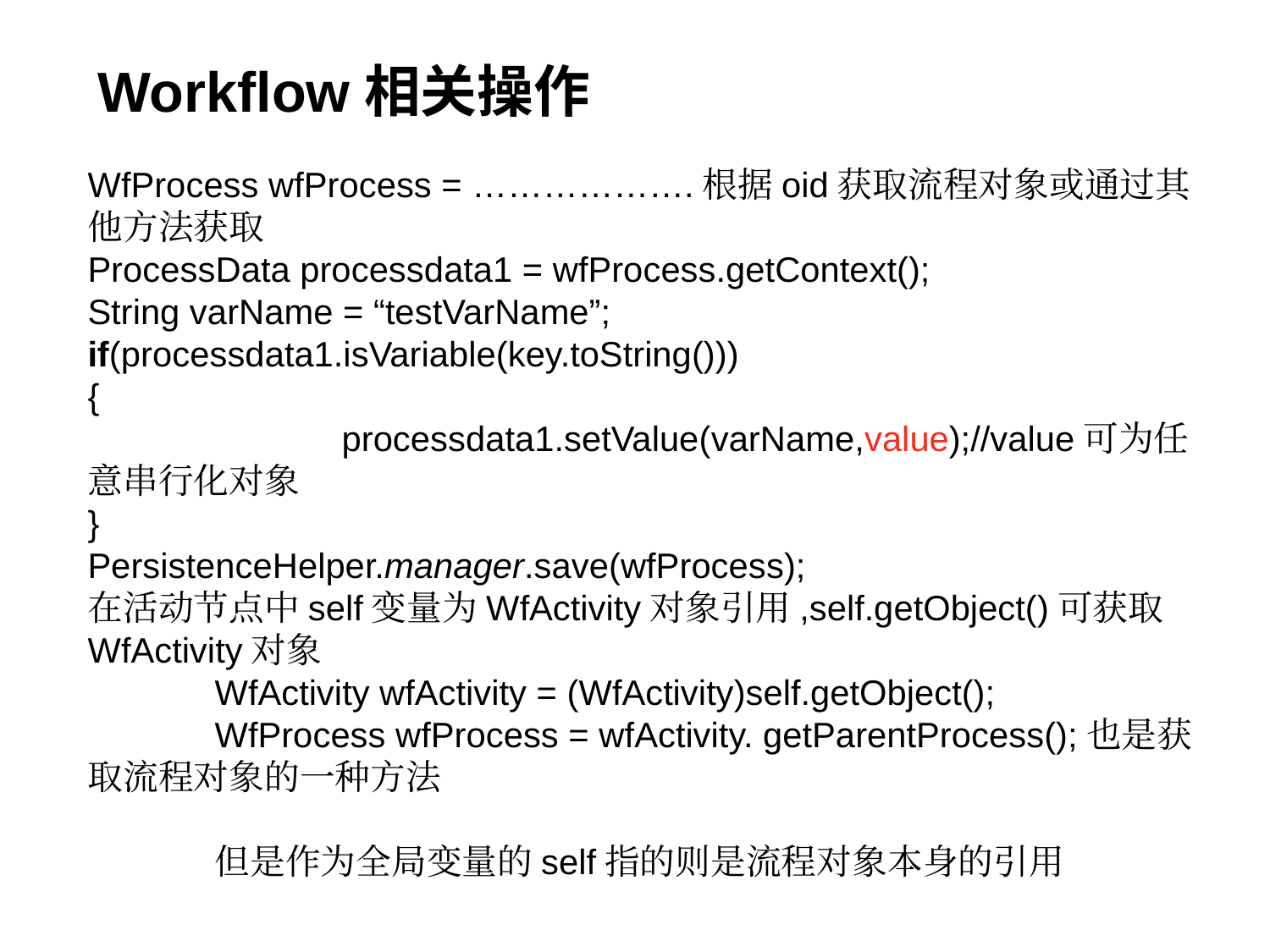

# Workflow相关操作
WfProcess wfProcess = ……………….根据oid获取流程对象或通过其他方法获取
ProcessData processdata1 = wfProcess.getContext();
String varName = “testVarName”;
if(processdata1.isVariable(key.toString()))
{
		processdata1.setValue(varName,value);//value可为任意串行化对象
}
PersistenceHelper.manager.save(wfProcess);
在活动节点中self变量为WfActivity对象引用,self.getObject()可获取WfActivity对象
	WfActivity wfActivity = (WfActivity)self.getObject();
	WfProcess wfProcess = wfActivity. getParentProcess();也是获取流程对象的一种方法

	但是作为全局变量的self指的则是流程对象本身的引用